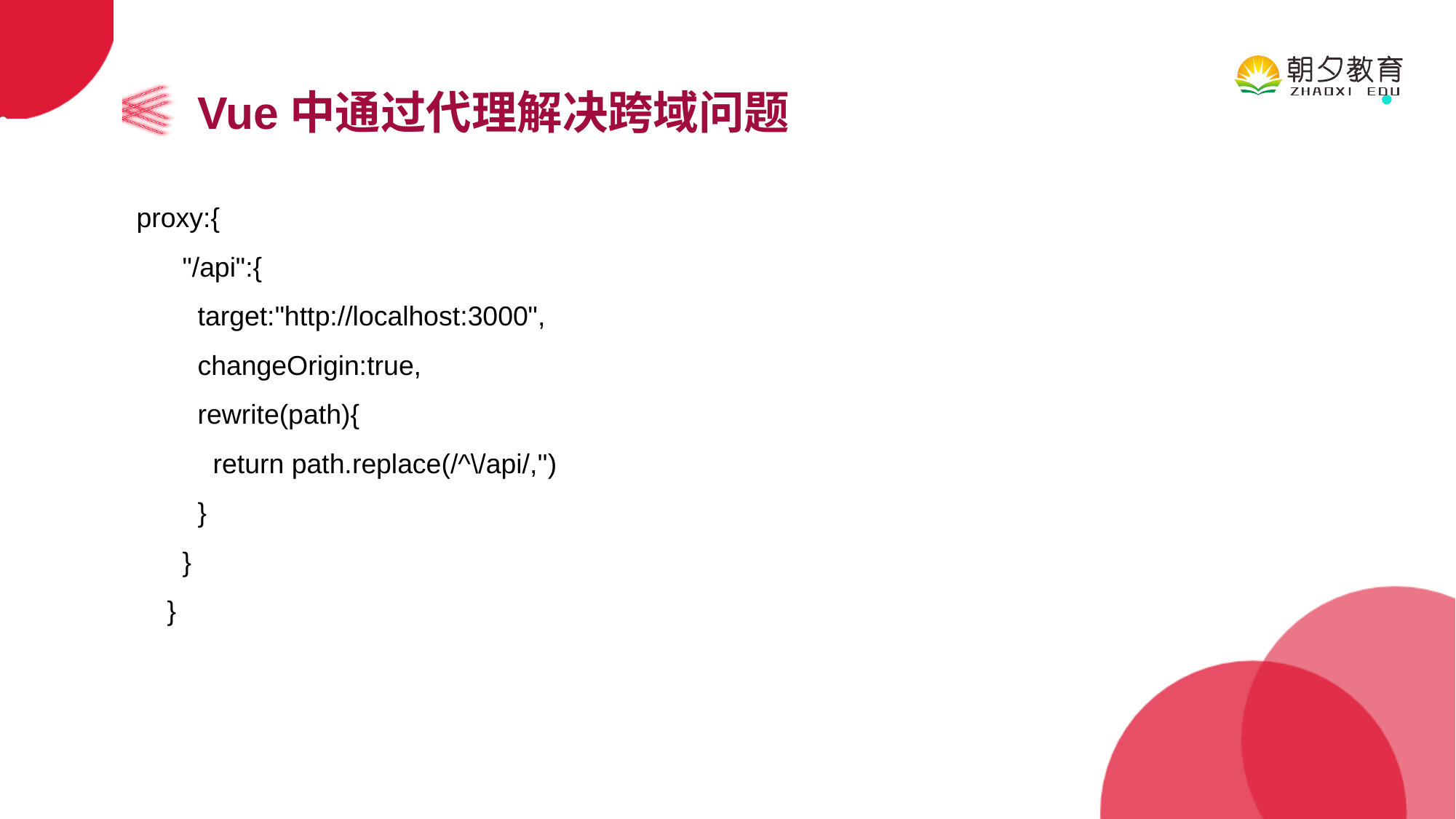

Vue中通过代理解决跨域问题
proxy:{
      "/api":{
        target:"http://localhost:3000",
        changeOrigin:true,
        rewrite(path){
          return path.replace(/^\/api/,'')
        }
      }
    }